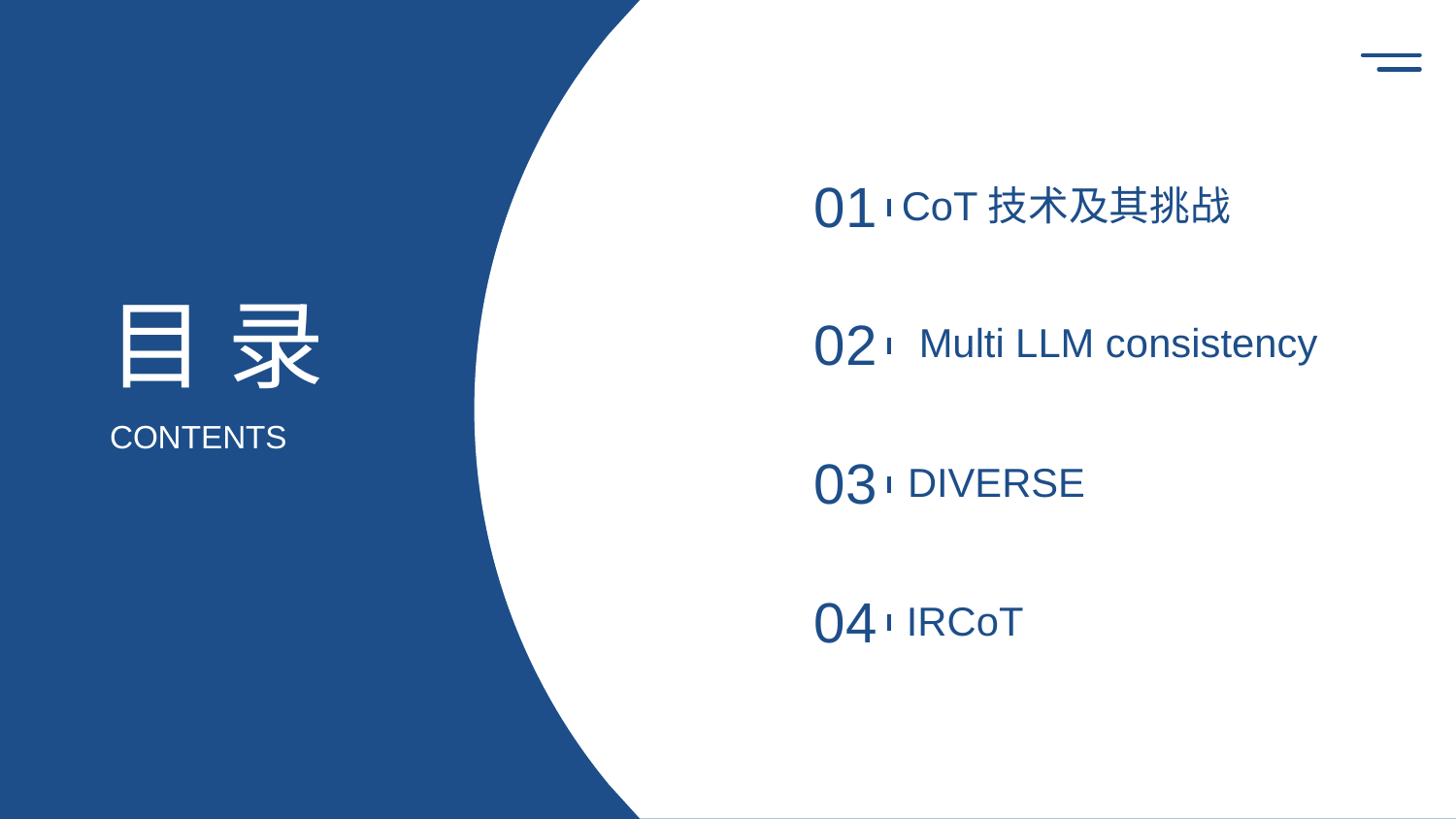

01
CoT技术及其挑战
目 录
02
Multi LLM consistency
CONTENTS
03
DIVERSE
04
IRCoT